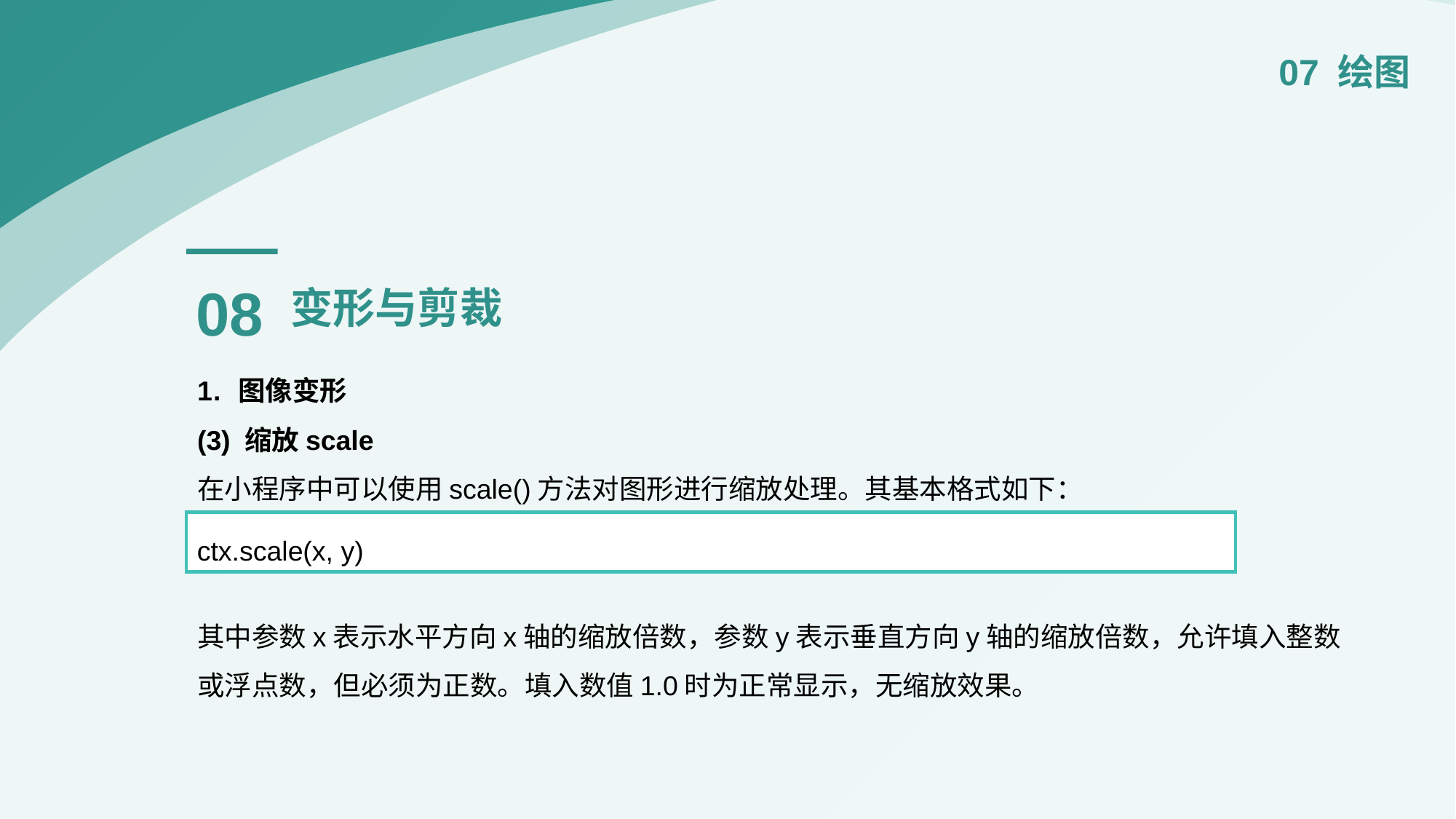

07 绘图
08

变形与剪裁
图像变形
(3) 缩放scale
在小程序中可以使用scale()方法对图形进行缩放处理。其基本格式如下：

其中参数x表示水平方向x轴的缩放倍数，参数y表示垂直方向y轴的缩放倍数，允许填入整数或浮点数，但必须为正数。填入数值1.0时为正常显示，无缩放效果。
ctx.scale(x, y)